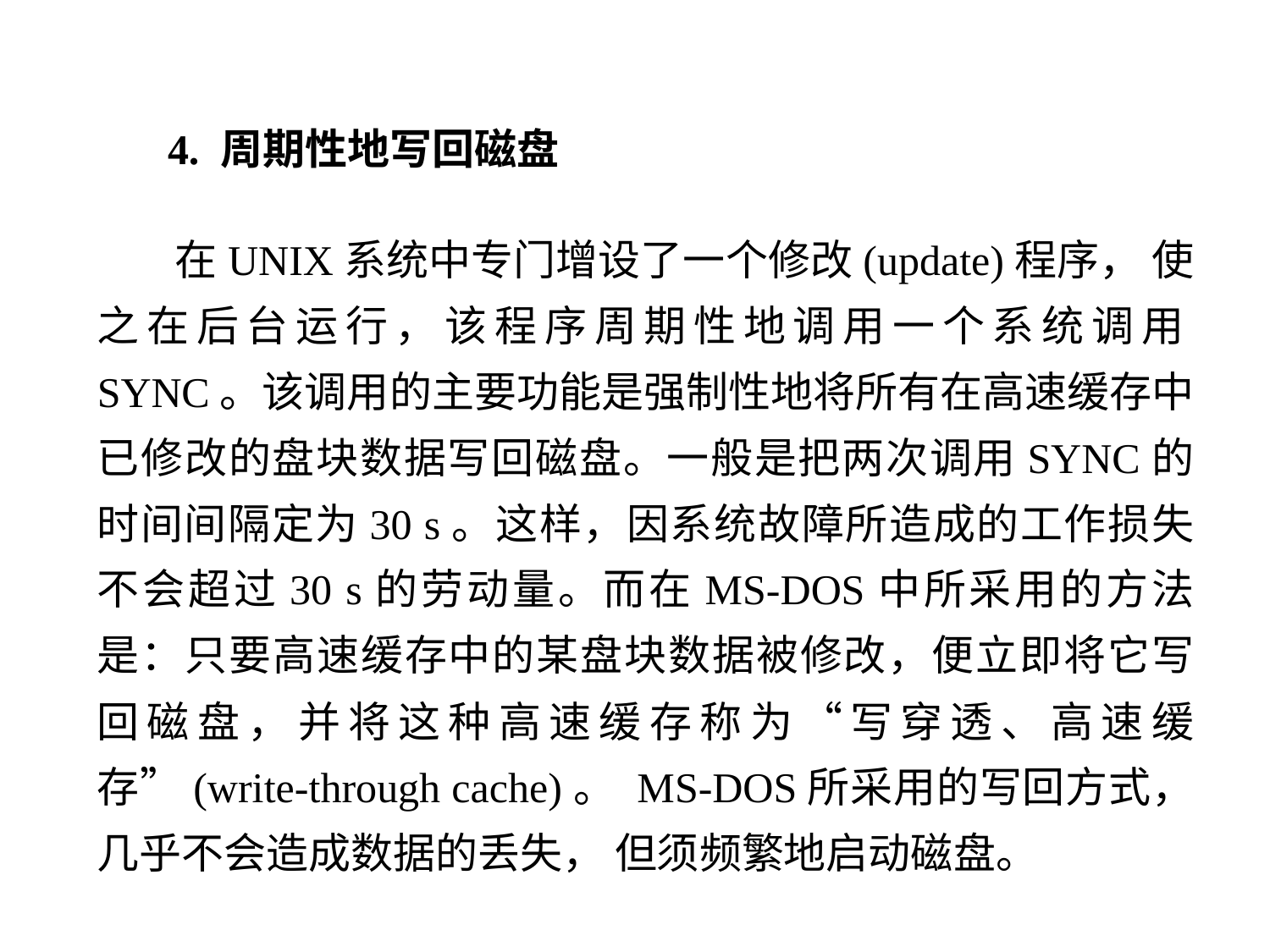

4. 周期性地写回磁盘
       在UNIX系统中专门增设了一个修改(update)程序， 使之在后台运行，该程序周期性地调用一个系统调用SYNC。该调用的主要功能是强制性地将所有在高速缓存中已修改的盘块数据写回磁盘。一般是把两次调用SYNC的时间间隔定为30 s。这样，因系统故障所造成的工作损失不会超过30 s的劳动量。而在MS-DOS中所采用的方法是：只要高速缓存中的某盘块数据被修改，便立即将它写回磁盘，并将这种高速缓存称为“写穿透、高速缓存”(write-through cache)。 MS-DOS所采用的写回方式，几乎不会造成数据的丢失， 但须频繁地启动磁盘。